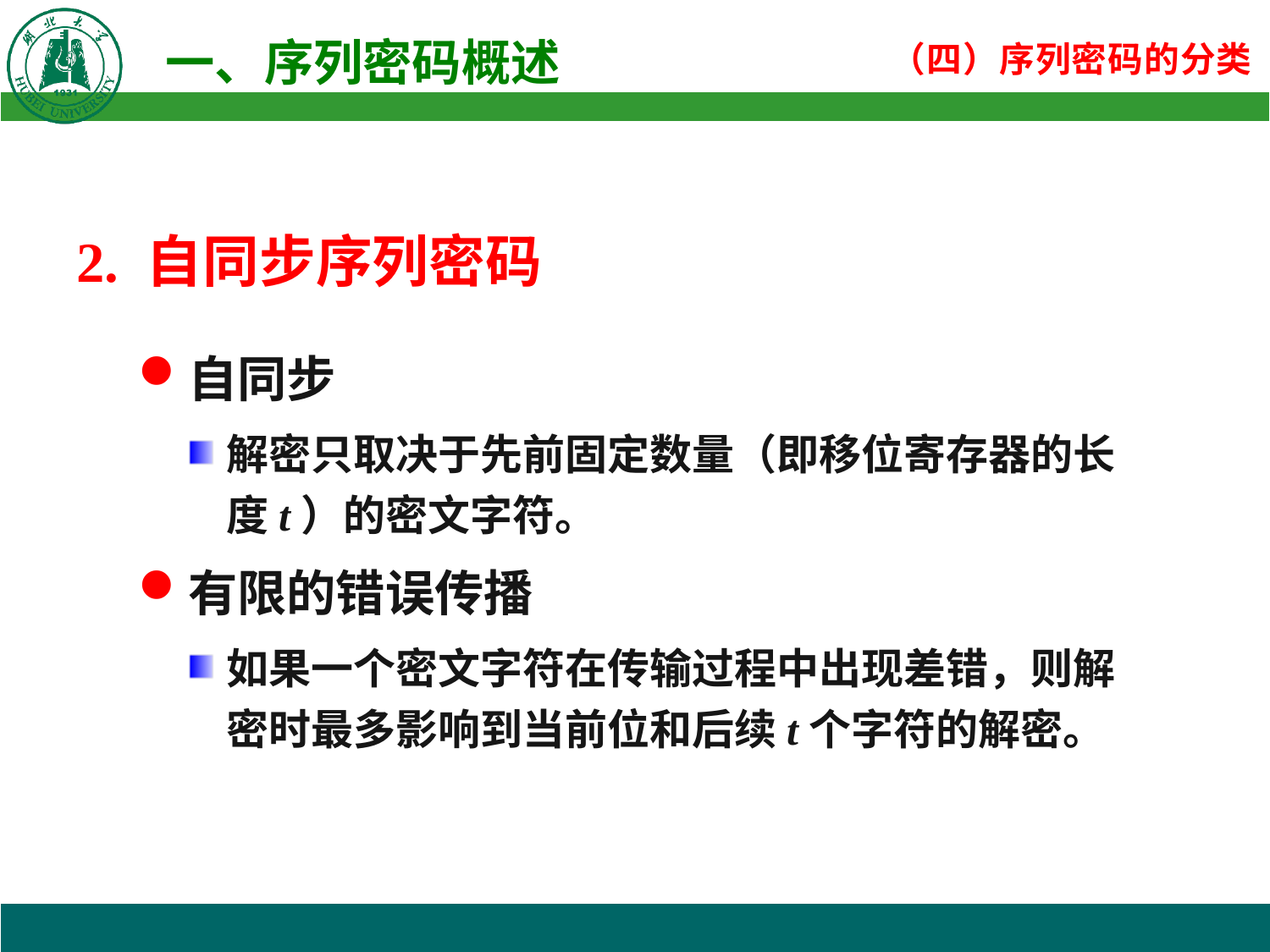

2. 自同步序列密码
自同步
解密只取决于先前固定数量（即移位寄存器的长度t）的密文字符。
有限的错误传播
如果一个密文字符在传输过程中出现差错，则解密时最多影响到当前位和后续t个字符的解密。